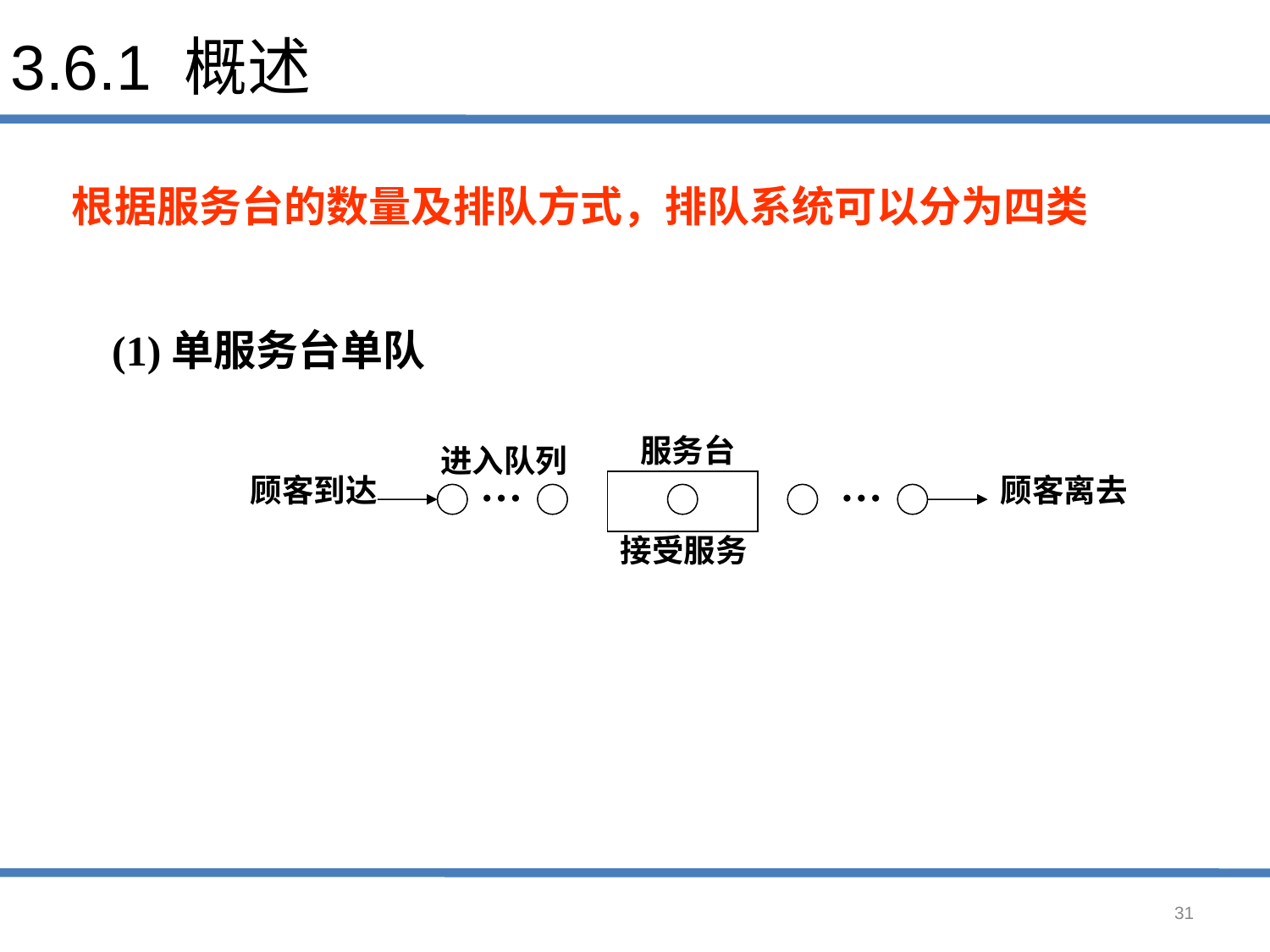

# 3.6.1 概述
根据服务台的数量及排队方式，排队系统可以分为四类
(1)单服务台单队
服务台
进入队列
…
…
顾客到达
顾客离去

接受服务
31